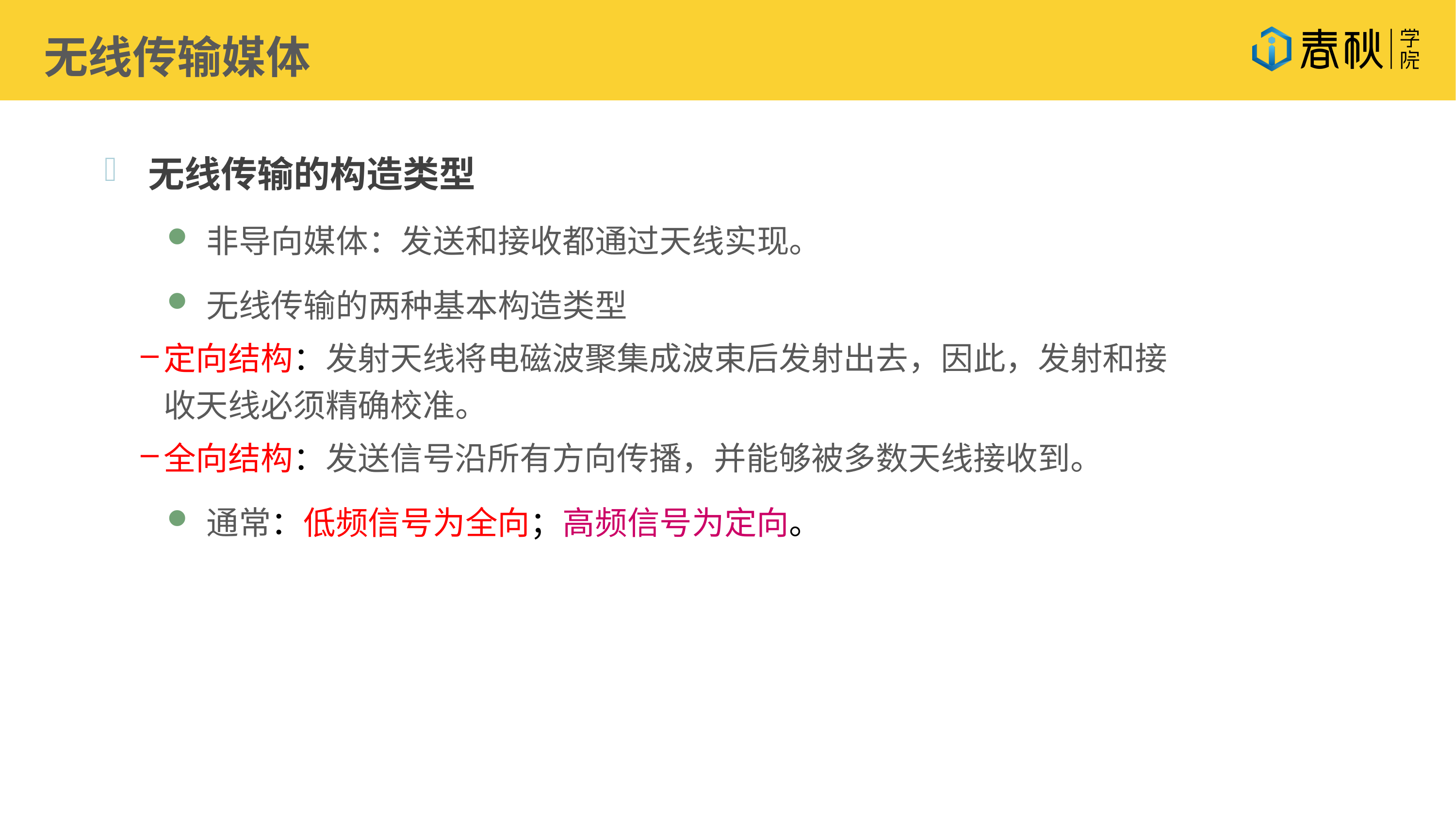

无线传输媒体
无线传输的构造类型
非导向媒体：发送和接收都通过天线实现。
无线传输的两种基本构造类型
定向结构：发射天线将电磁波聚集成波束后发射出去，因此，发射和接收天线必须精确校准。
全向结构：发送信号沿所有方向传播，并能够被多数天线接收到。
通常：低频信号为全向；高频信号为定向。